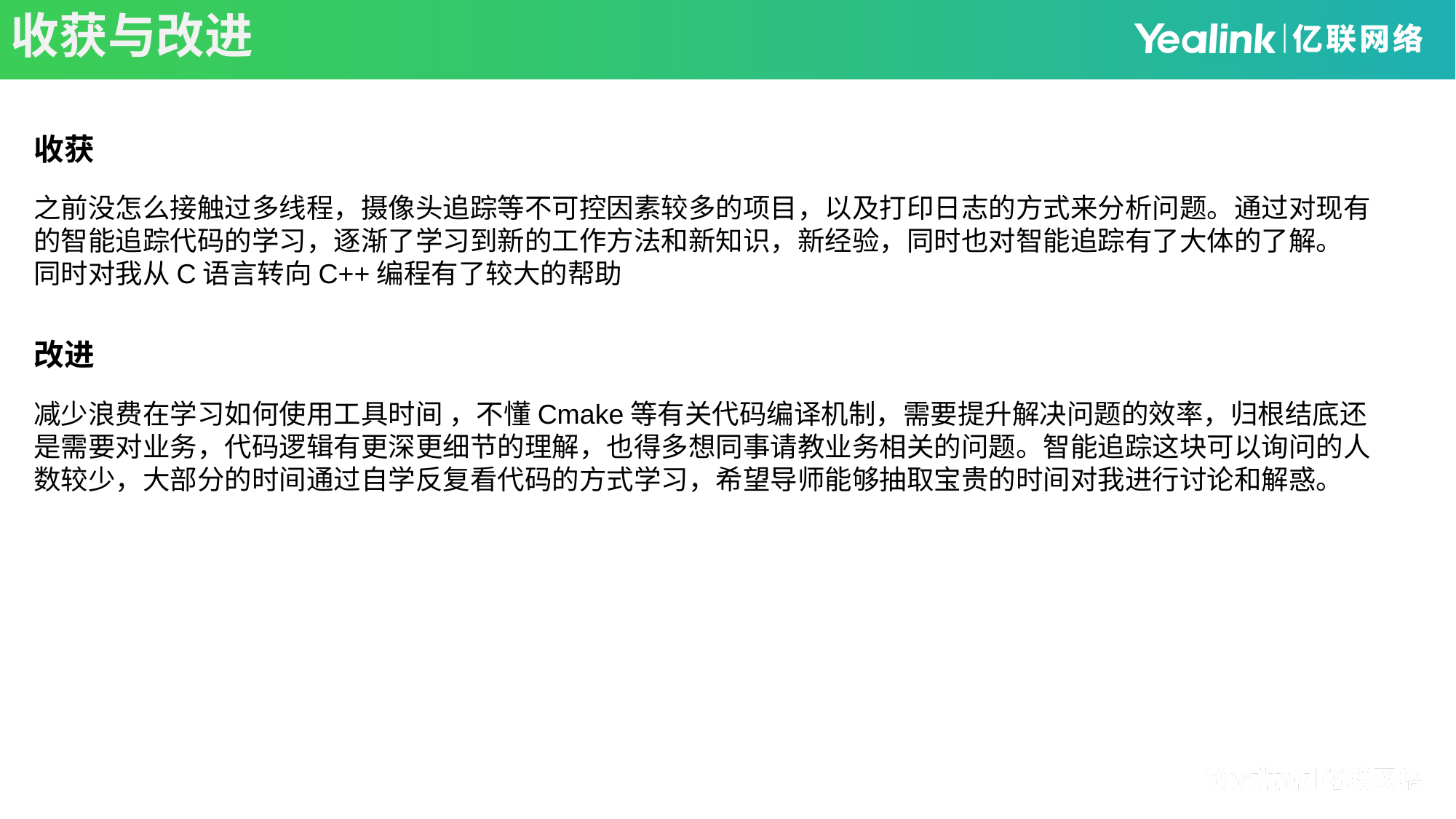

收获与改进
收获
之前没怎么接触过多线程，摄像头追踪等不可控因素较多的项目，以及打印日志的方式来分析问题。通过对现有的智能追踪代码的学习，逐渐了学习到新的工作方法和新知识，新经验，同时也对智能追踪有了大体的了解。
同时对我从C语言转向C++编程有了较大的帮助

改进
减少浪费在学习如何使用工具时间 ，不懂Cmake等有关代码编译机制，需要提升解决问题的效率，归根结底还是需要对业务，代码逻辑有更深更细节的理解，也得多想同事请教业务相关的问题。智能追踪这块可以询问的人数较少，大部分的时间通过自学反复看代码的方式学习，希望导师能够抽取宝贵的时间对我进行讨论和解惑。